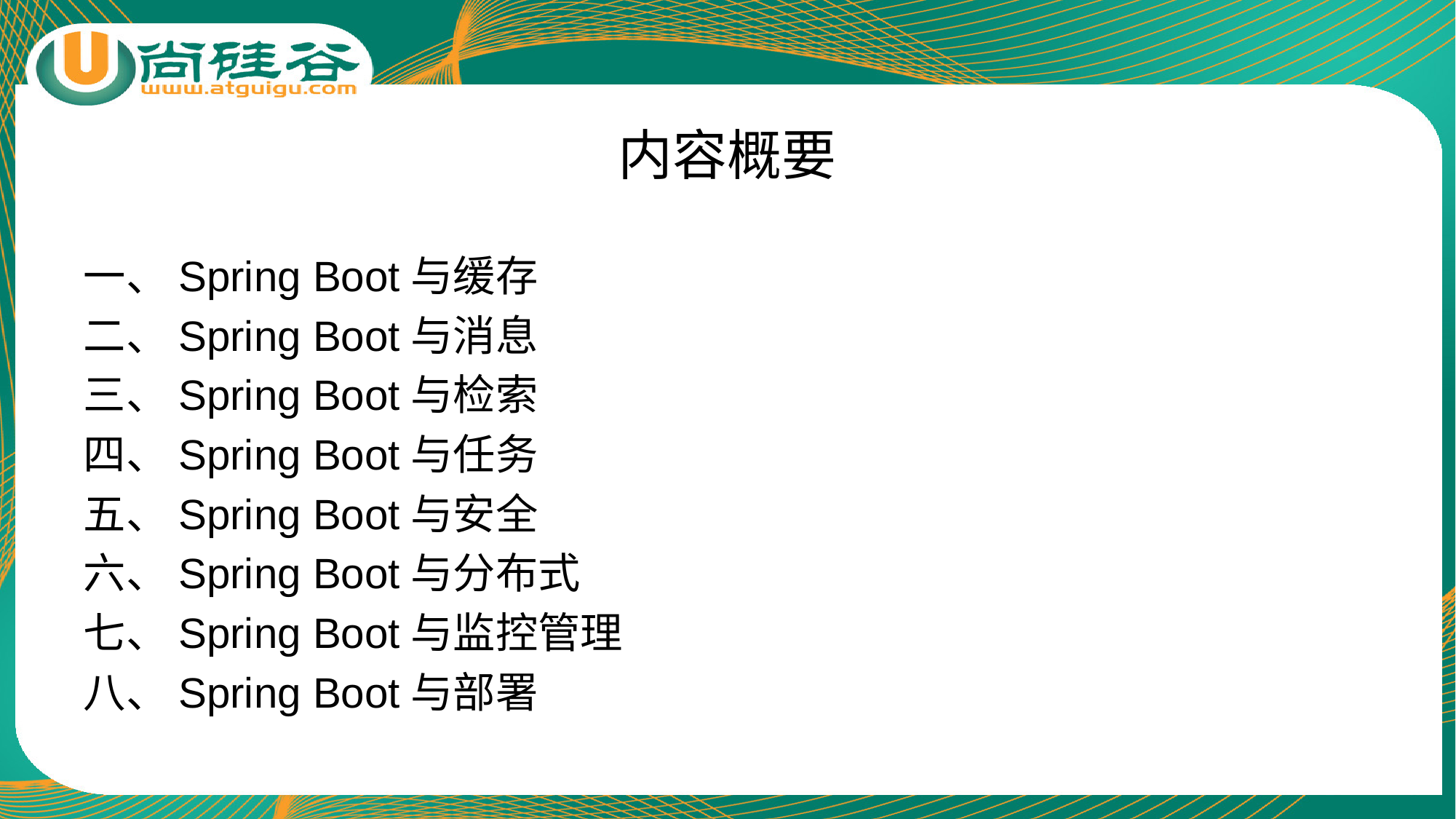

# 内容概要
一、Spring Boot与缓存
二、Spring Boot与消息
三、Spring Boot与检索
四、Spring Boot与任务
五、Spring Boot与安全
六、Spring Boot与分布式
七、Spring Boot与监控管理
八、Spring Boot与部署